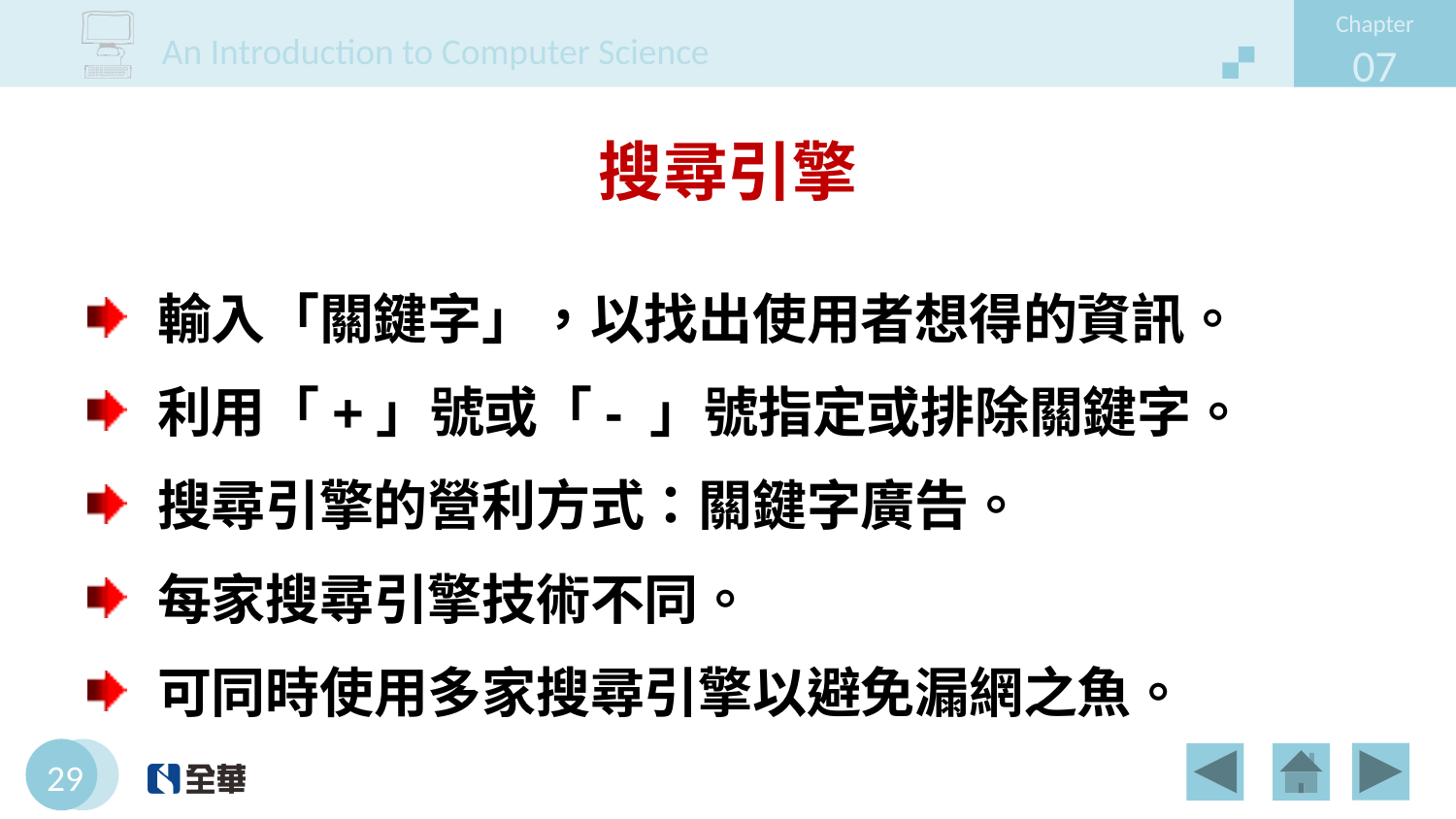

# 搜尋引擎
輸入「關鍵字」，以找出使用者想得的資訊。
利用「+」號或「- 」號指定或排除關鍵字。
搜尋引擎的營利方式：關鍵字廣告。
每家搜尋引擎技術不同。
可同時使用多家搜尋引擎以避免漏網之魚。